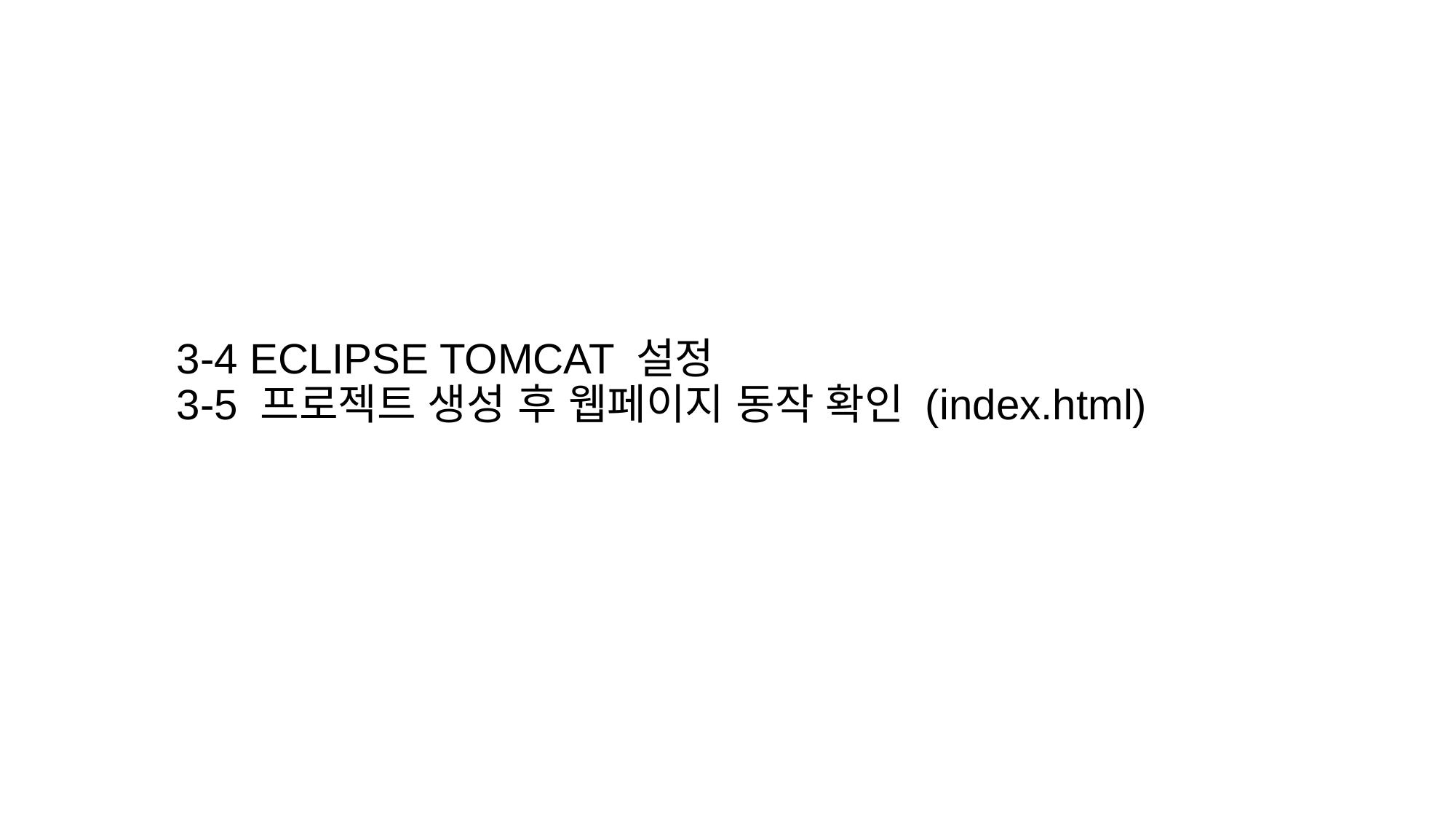

3-4 ECLIPSE TOMCAT 설정
3-5 프로젝트 생성 후 웹페이지 동작 확인 (index.html)